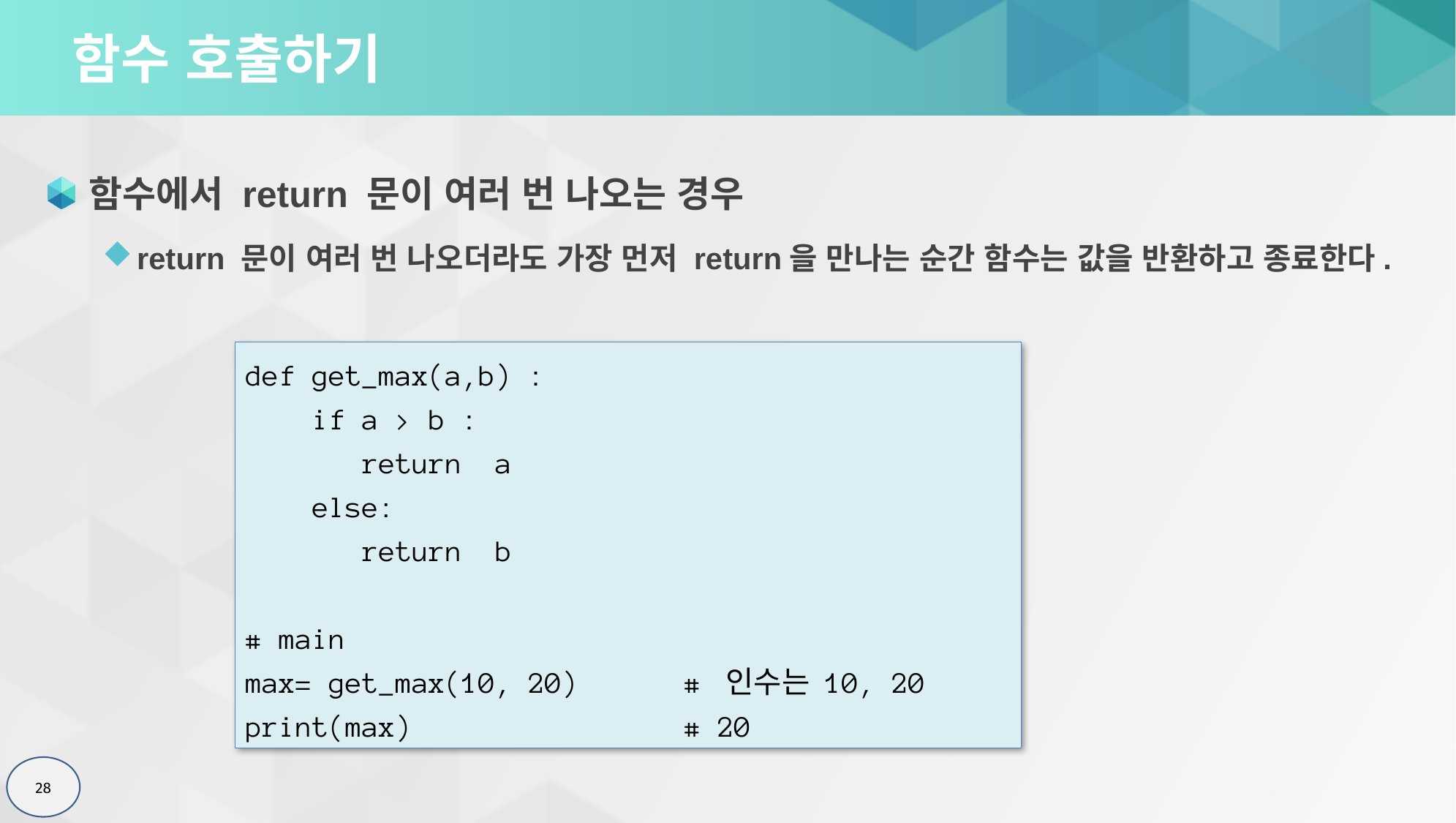

# 함수 호출하기
함수에서 return 문이 여러 번 나오는 경우
return 문이 여러 번 나오더라도 가장 먼저 return을 만나는 순간 함수는 값을 반환하고 종료한다.
def get_max(a,b) :
    if a > b :
       return  a
    else:
       return  b

# main
max= get_max(10, 20)	# 인수는 10, 20
print(max)    		# 20